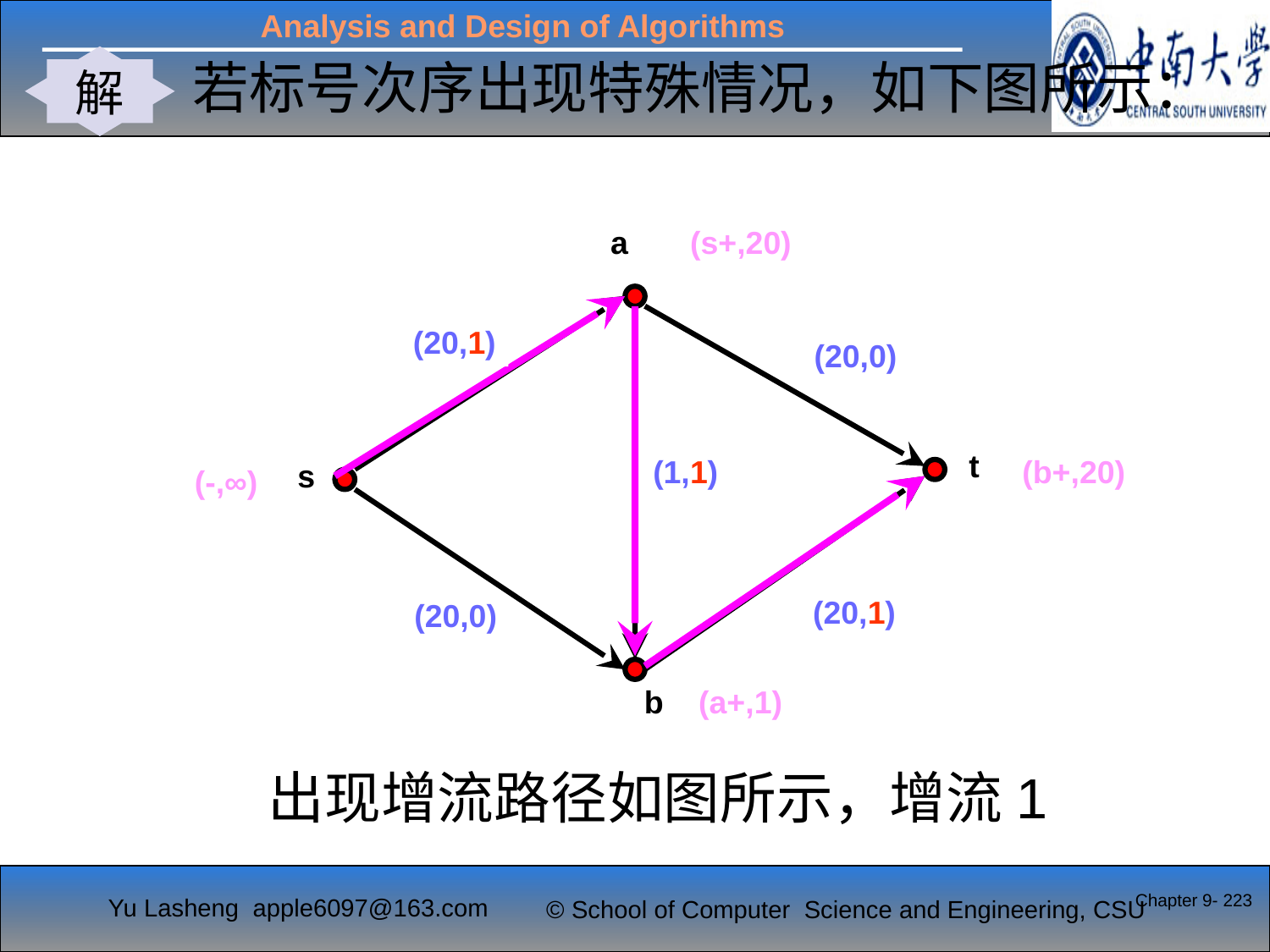

解
若标号次序出现特殊情况，如下图所示：
a

(20,0)
(20,0)
t
(1,0)
s

(20,0)
(20,0)

b
(s+,20)

(a+,1)
(20,1)
(1,1)
(20,1)
(b+,20)

(-,∞)
出现增流路径如图所示，增流1
Chapter 9- 223
# §5    Edmonds-Karp修正算法，Dinic算法－例－解1